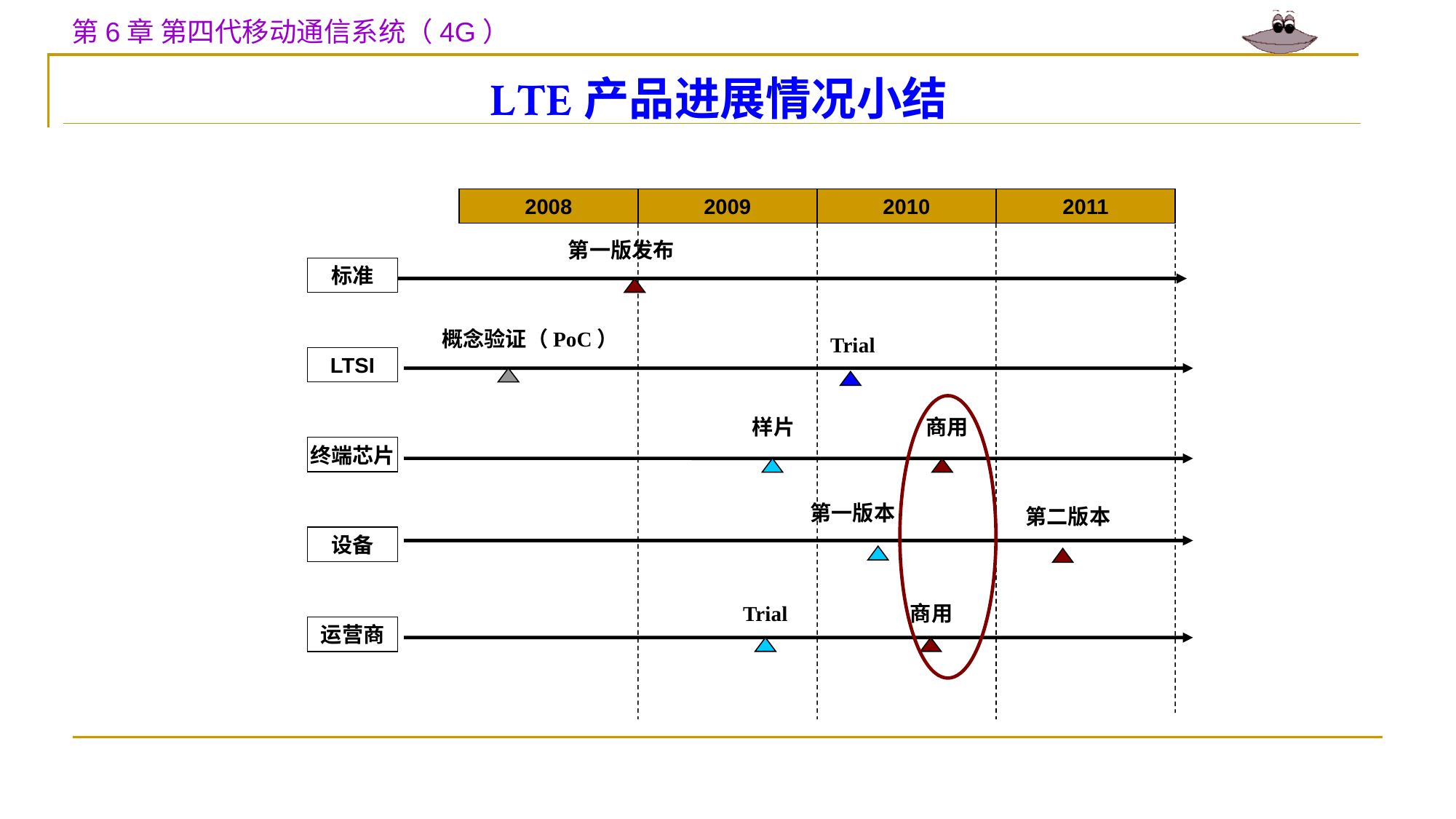

# LTE产品进展情况小结
2008
2009
2010
2011

第一版发布
标准

概念验证（PoC）
Trial
LTSI

样片
商用
终端芯片

第一版本
第二版本
设备

Trial
商用
运营商